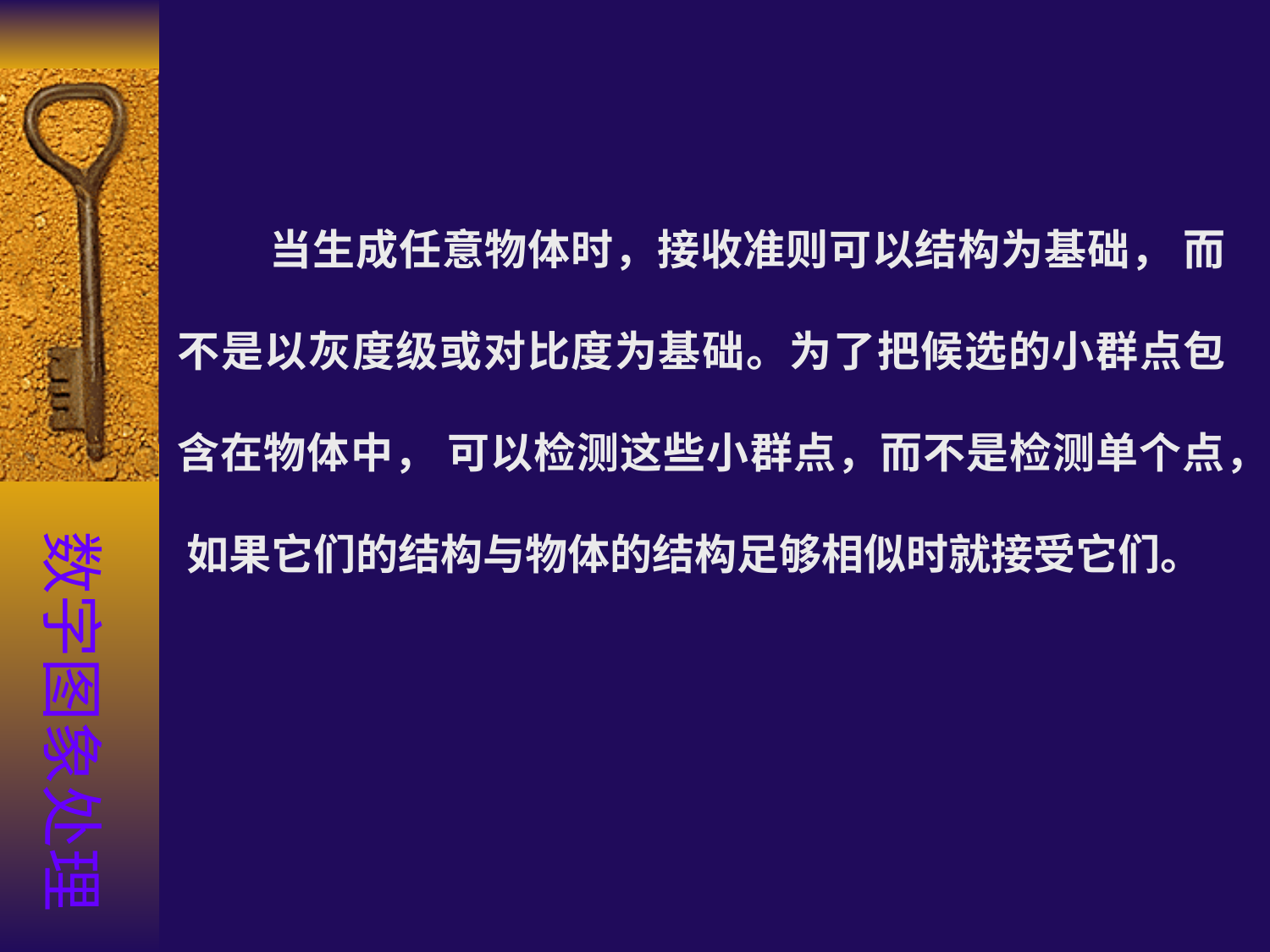

当生成任意物体时，接收准则可以结构为基础， 而不是以灰度级或对比度为基础。为了把候选的小群点包含在物体中， 可以检测这些小群点，而不是检测单个点， 如果它们的结构与物体的结构足够相似时就接受它们。
数字图象处理